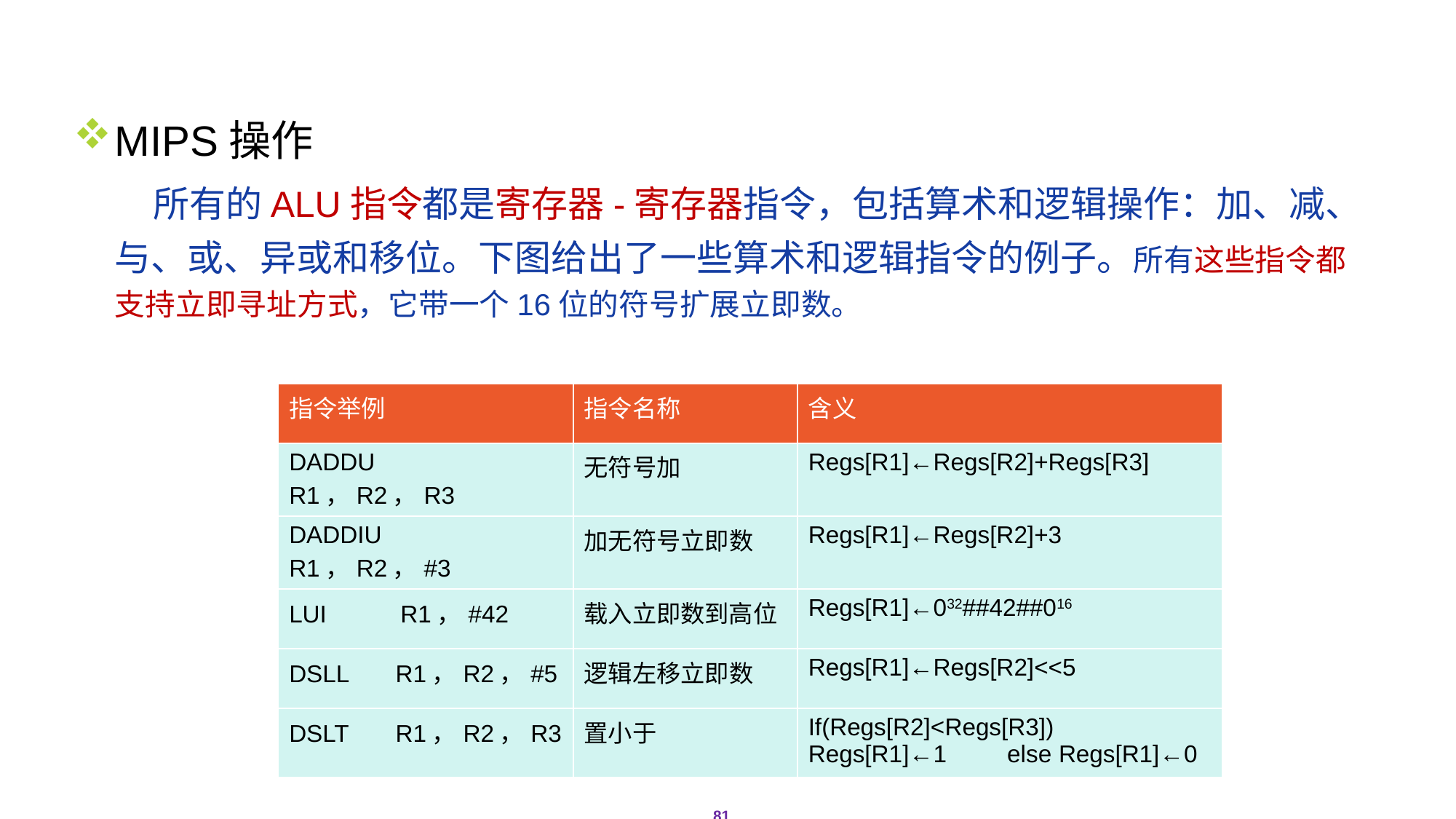

# 2.9 MIPS系统结构
MIPS操作
    所有的ALU指令都是寄存器-寄存器指令，包括算术和逻辑操作：加、减、与、或、异或和移位。下图给出了一些算术和逻辑指令的例子。所有这些指令都支持立即寻址方式，它带一个16位的符号扩展立即数。
| 指令举例 | 指令名称 | 含义 |
| --- | --- | --- |
| DADDU R1，R2，R3 | 无符号加 | Regs[R1]←Regs[R2]+Regs[R3] |
| DADDIU R1，R2，#3 | 加无符号立即数 | Regs[R1]←Regs[R2]+3 |
| LUI R1，#42 | 载入立即数到高位 | Regs[R1]←032##42##016 |
| DSLL R1，R2，#5 | 逻辑左移立即数 | Regs[R1]←Regs[R2]<<5 |
| DSLT R1，R2，R3 | 置小于 | If(Regs[R2]<Regs[R3]) Regs[R1]←1 else Regs[R1]←0 |
81